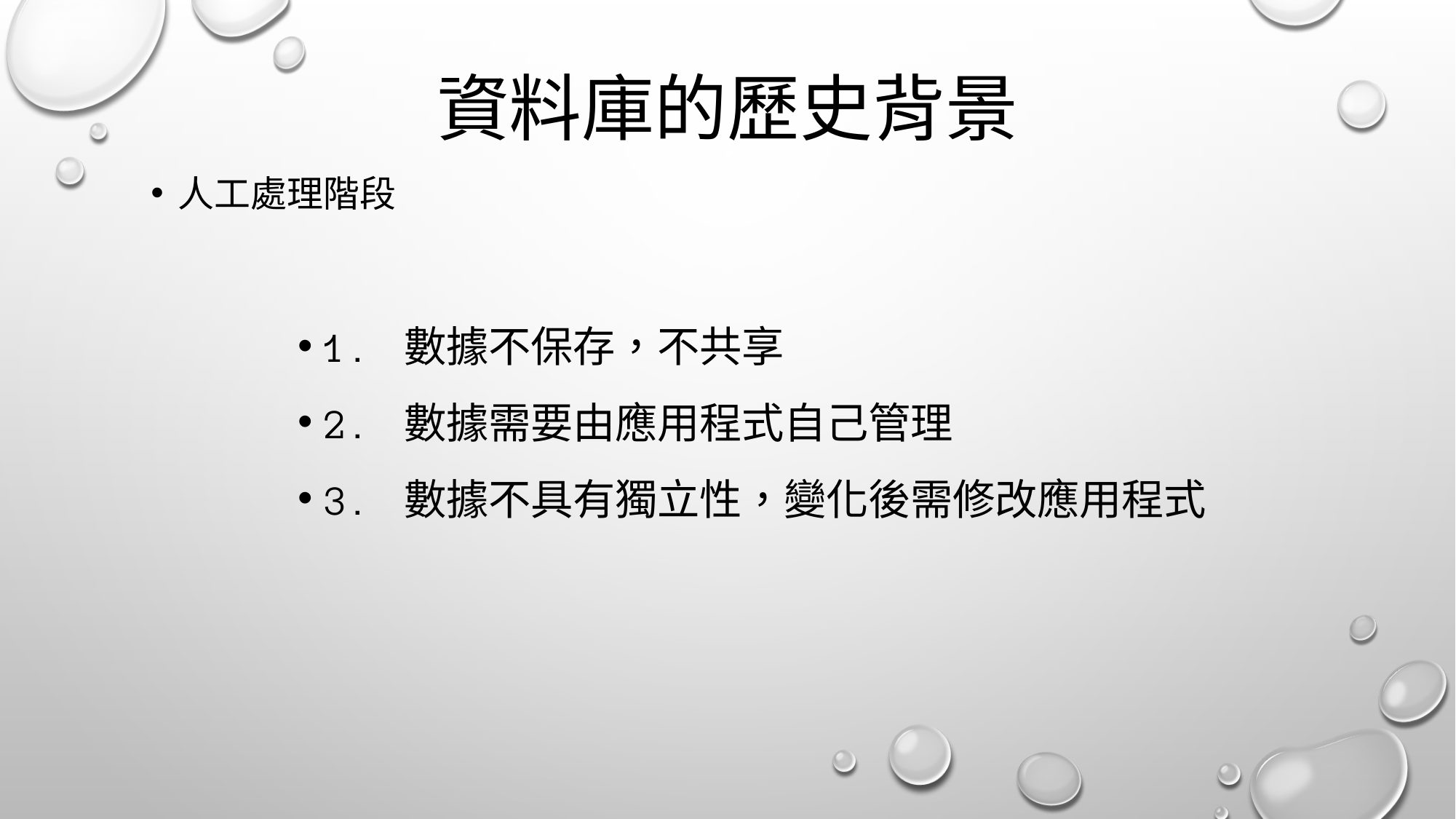

# 資料庫的歷史背景
人工處理階段
1. 數據不保存，不共享
2. 數據需要由應用程式自己管理
3. 數據不具有獨立性，變化後需修改應用程式